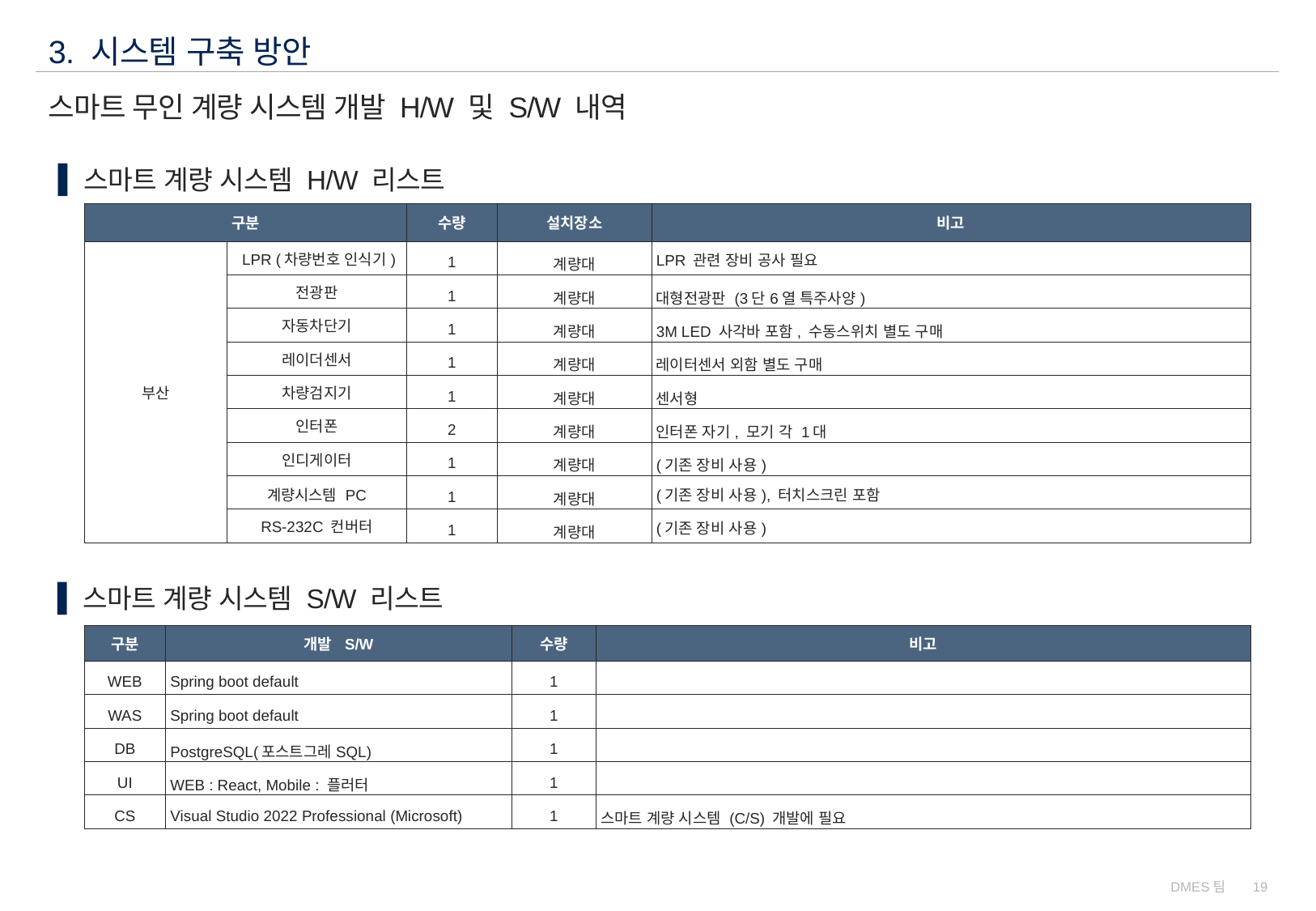

3. 시스템 구축 방안
# 스마트 무인 계량 시스템 개발 H/W 및 S/W 내역
스마트 계량 시스템 H/W 리스트
| 구분 |  | 수량 | 설치장소 | 비고 |
| --- | --- | --- | --- | --- |
| 부산 | LPR (차량번호 인식기) | 1 | 계량대 | LPR 관련 장비 공사 필요 |
|  | 전광판 | 1 | 계량대 | 대형전광판 (3단6열 특주사양) |
|  | 자동차단기 | 1 | 계량대 | 3M LED 사각바 포함, 수동스위치 별도 구매 |
|  | 레이더센서 | 1 | 계량대 | 레이터센서 외함 별도 구매 |
|  | 차량검지기 | 1 | 계량대 | 센서형 |
|  | 인터폰 | 2 | 계량대 | 인터폰 자기, 모기 각 1대 |
|  | 인디게이터 | 1 | 계량대 | (기존 장비 사용) |
|  | 계량시스템 PC | 1 | 계량대 | (기존 장비 사용), 터치스크린 포함 |
|  | RS-232C 컨버터 | 1 | 계량대 | (기존 장비 사용) |
스마트 계량 시스템 S/W 리스트
| 구분 | 개발 S/W | 수량 | 비고 |
| --- | --- | --- | --- |
| WEB | Spring boot default | 1 |  |
| WAS | Spring boot default | 1 |  |
| DB | PostgreSQL(포스트그레SQL) | 1 |  |
| UI | WEB : React, Mobile : 플러터 | 1 |  |
| CS | Visual Studio 2022 Professional (Microsoft) | 1 | 스마트 계량 시스템 (C/S) 개발에 필요 |
DMES팀
19